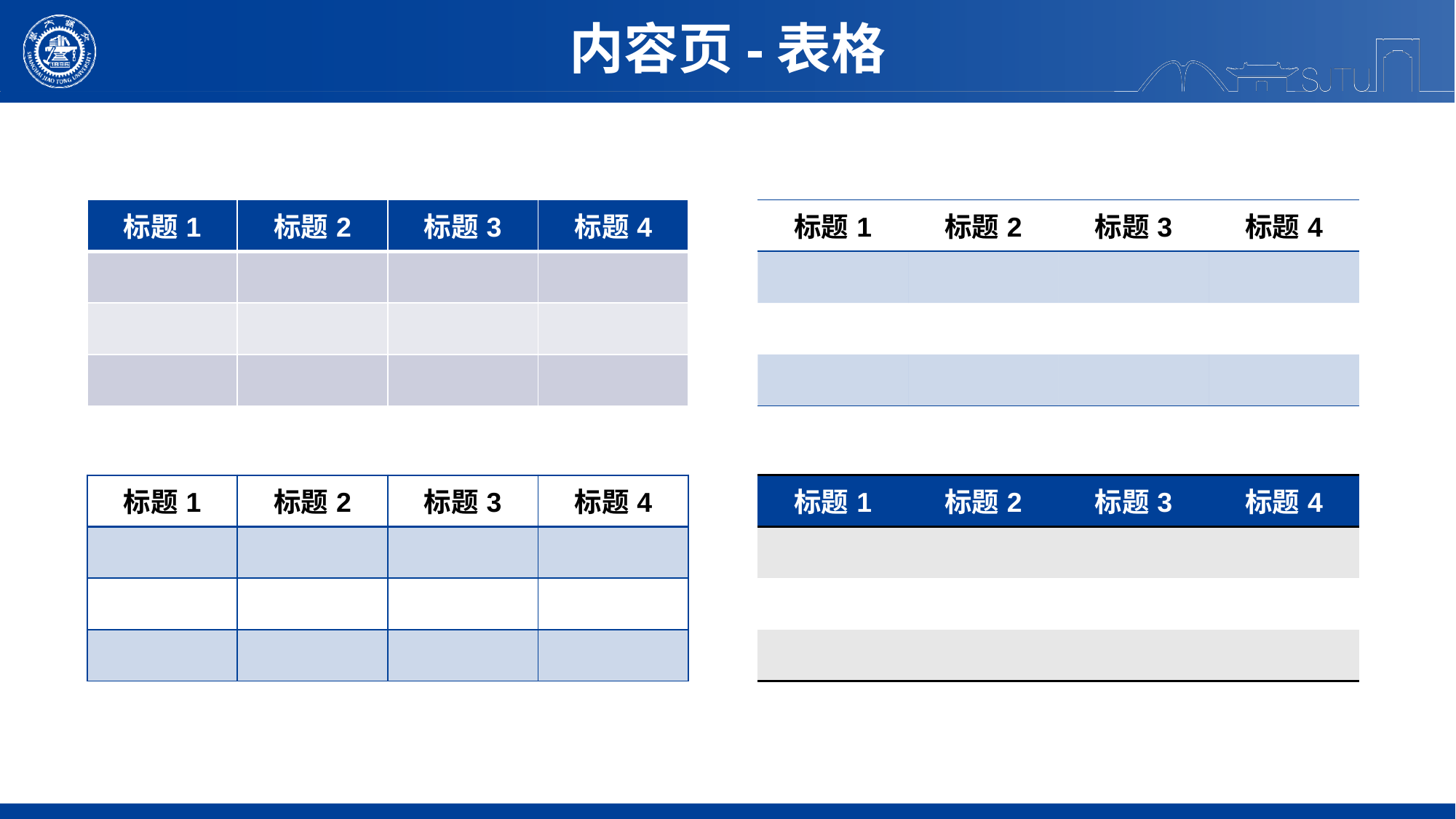

内容页-表格
| 标题1 | 标题2 | 标题3 | 标题4 |
| --- | --- | --- | --- |
|  |  |  |  |
|  |  |  |  |
|  |  |  |  |
| 标题1 | 标题2 | 标题3 | 标题4 |
| --- | --- | --- | --- |
|  |  |  |  |
|  |  |  |  |
|  |  |  |  |
| 标题1 | 标题2 | 标题3 | 标题4 |
| --- | --- | --- | --- |
|  |  |  |  |
|  |  |  |  |
|  |  |  |  |
| 标题1 | 标题2 | 标题3 | 标题4 |
| --- | --- | --- | --- |
|  |  |  |  |
|  |  |  |  |
|  |  |  |  |